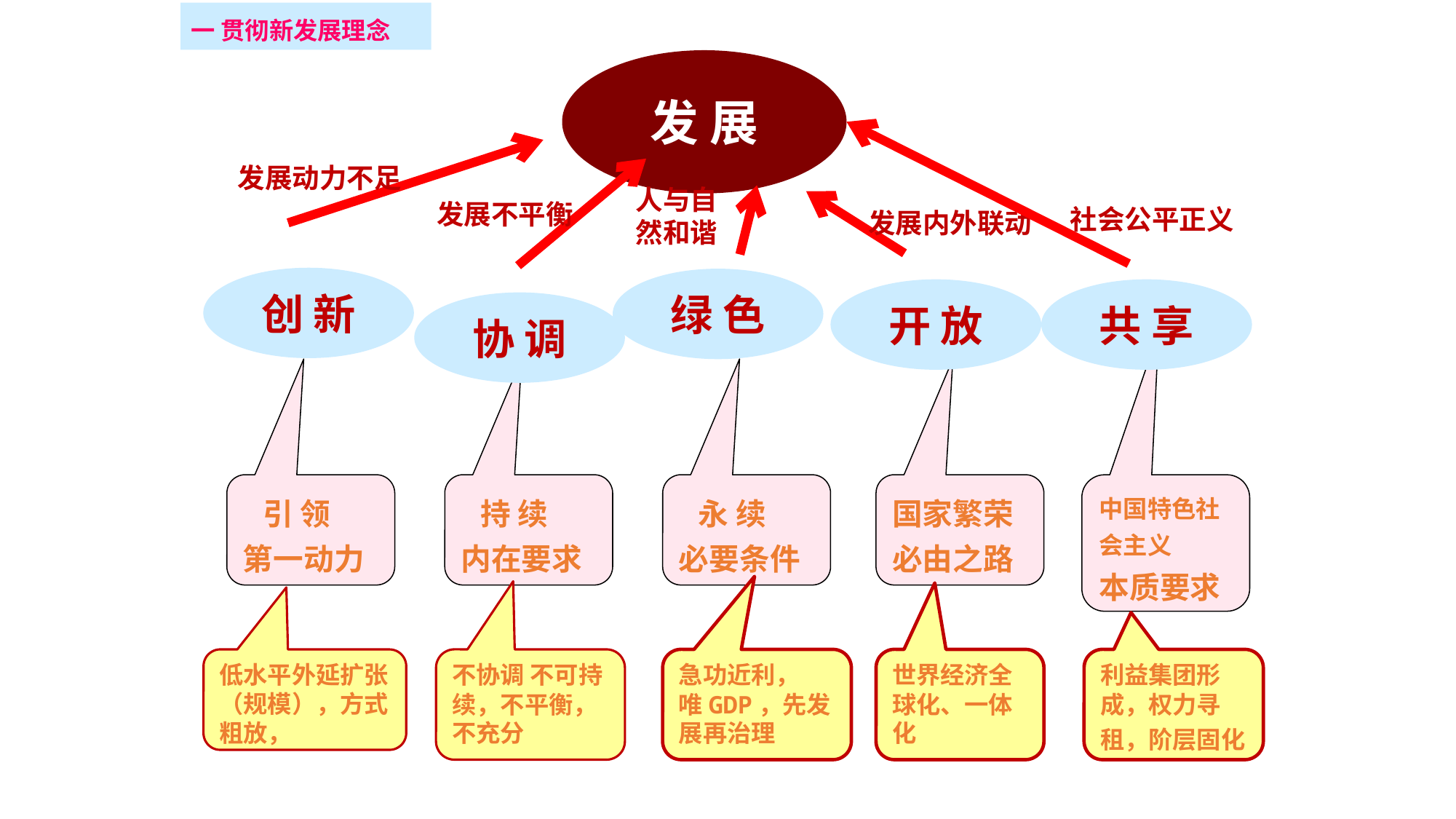

一 贯彻新发展理念
发 展
创 新
绿 色
发展动力不足
人与自然和谐
发展不平衡
社会公平正义
发展内外联动
开 放
共 享
协 调
中国特色社会主义
本质要求
  引 领
第一动力
  持 续
内在要求
  永 续
必要条件
国家繁荣
必由之路
低水平外延扩张（规模），方式粗放，

不协调 不可持续，不平衡，不充分
急功近利，
唯GDP，先发展再治理
世界经济全球化、一体化
利益集团形成，权力寻租，阶层固化